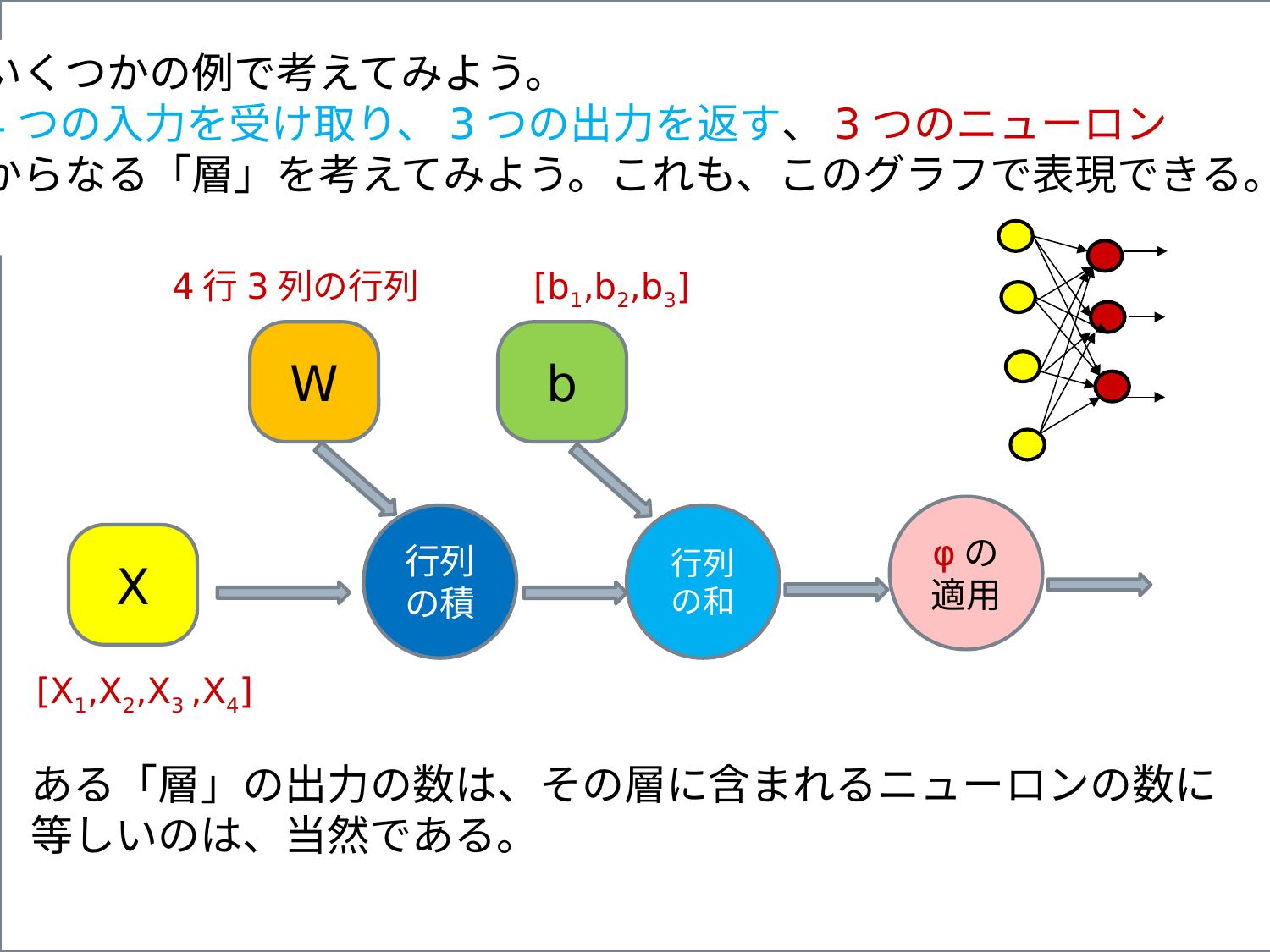

いくつかの例で考えてみよう。
4つの入力を受け取り、3つの出力を返す、3つのニューロン
からなる「層」を考えてみよう。これも、このグラフで表現できる。

4行3列の行列　　　[b1,b2,b3]
W
b

φの適用
行列の積
行列の和
X

[X1,X2,X3 ,X4]
ある「層」の出力の数は、その層に含まれるニューロンの数に
等しいのは、当然である。